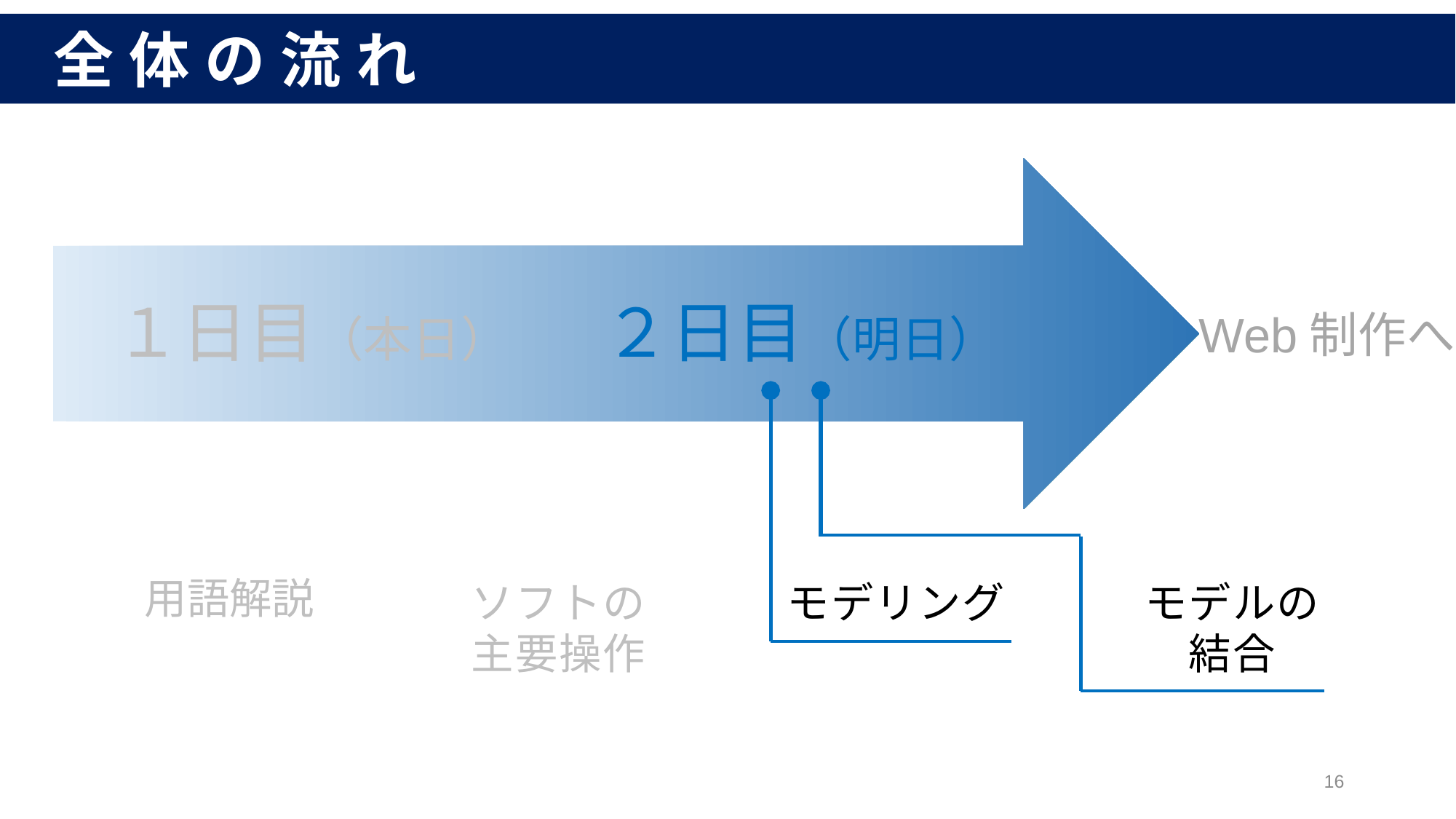

全体の流れ
２日目（明日）
１日目（本日）
Web制作へ
 用語解説
ソフトの
主要操作
モデリング
モデルの
結合
16